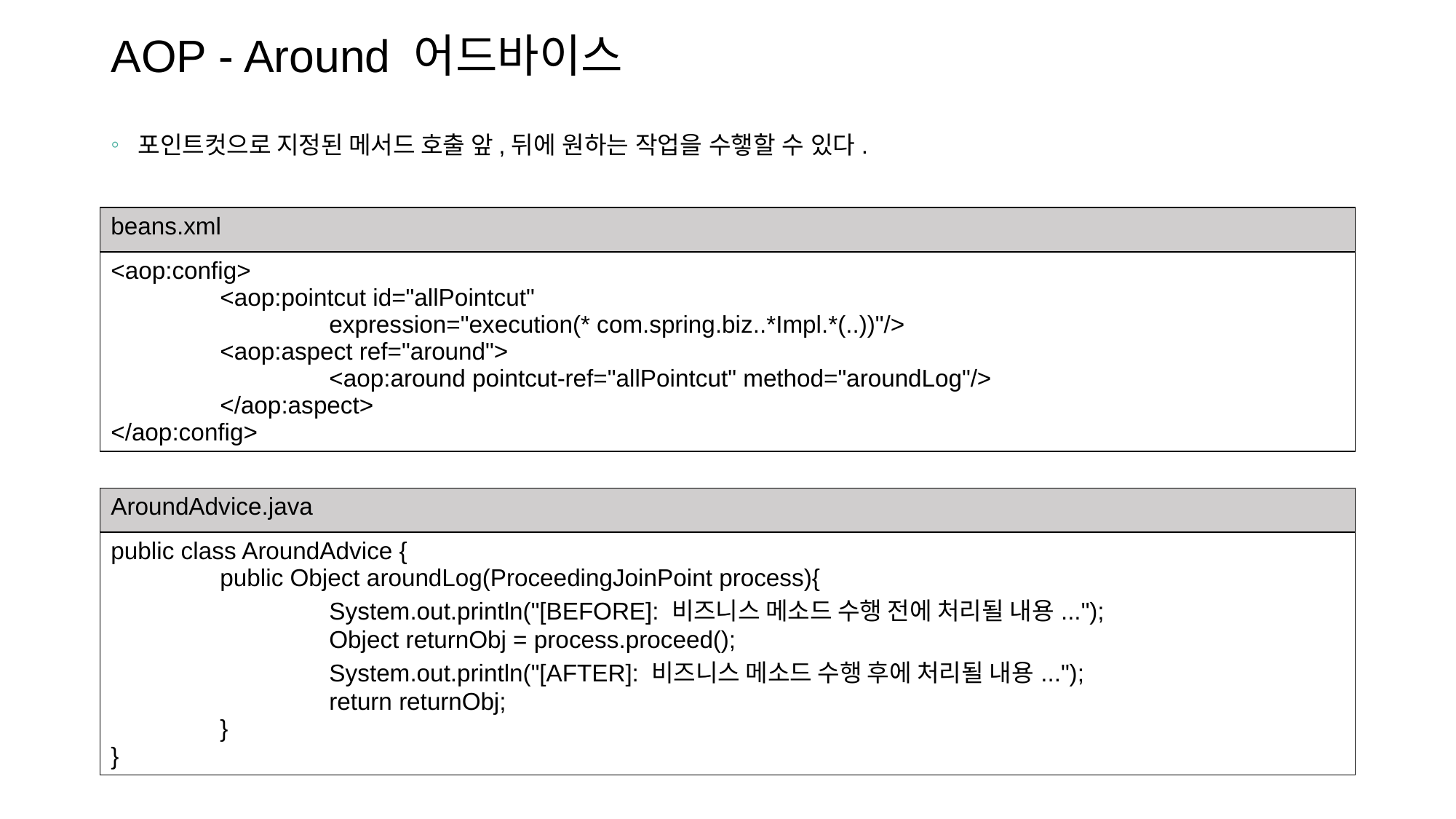

# AOP - Around 어드바이스
포인트컷으로 지정된 메서드 호출 앞,뒤에 원하는 작업을 수햏할 수 있다.
| beans.xml |
| --- |
| <aop:config> <aop:pointcut id="allPointcut" expression="execution(\* com.spring.biz..\*Impl.\*(..))"/> <aop:aspect ref="around"> <aop:around pointcut-ref="allPointcut" method="aroundLog"/> </aop:aspect> </aop:config> |
| AroundAdvice.java |
| --- |
| public class AroundAdvice { public Object aroundLog(ProceedingJoinPoint process){ System.out.println("[BEFORE]: 비즈니스 메소드 수행 전에 처리될 내용..."); Object returnObj = process.proceed(); System.out.println("[AFTER]: 비즈니스 메소드 수행 후에 처리될 내용..."); return returnObj; } } |